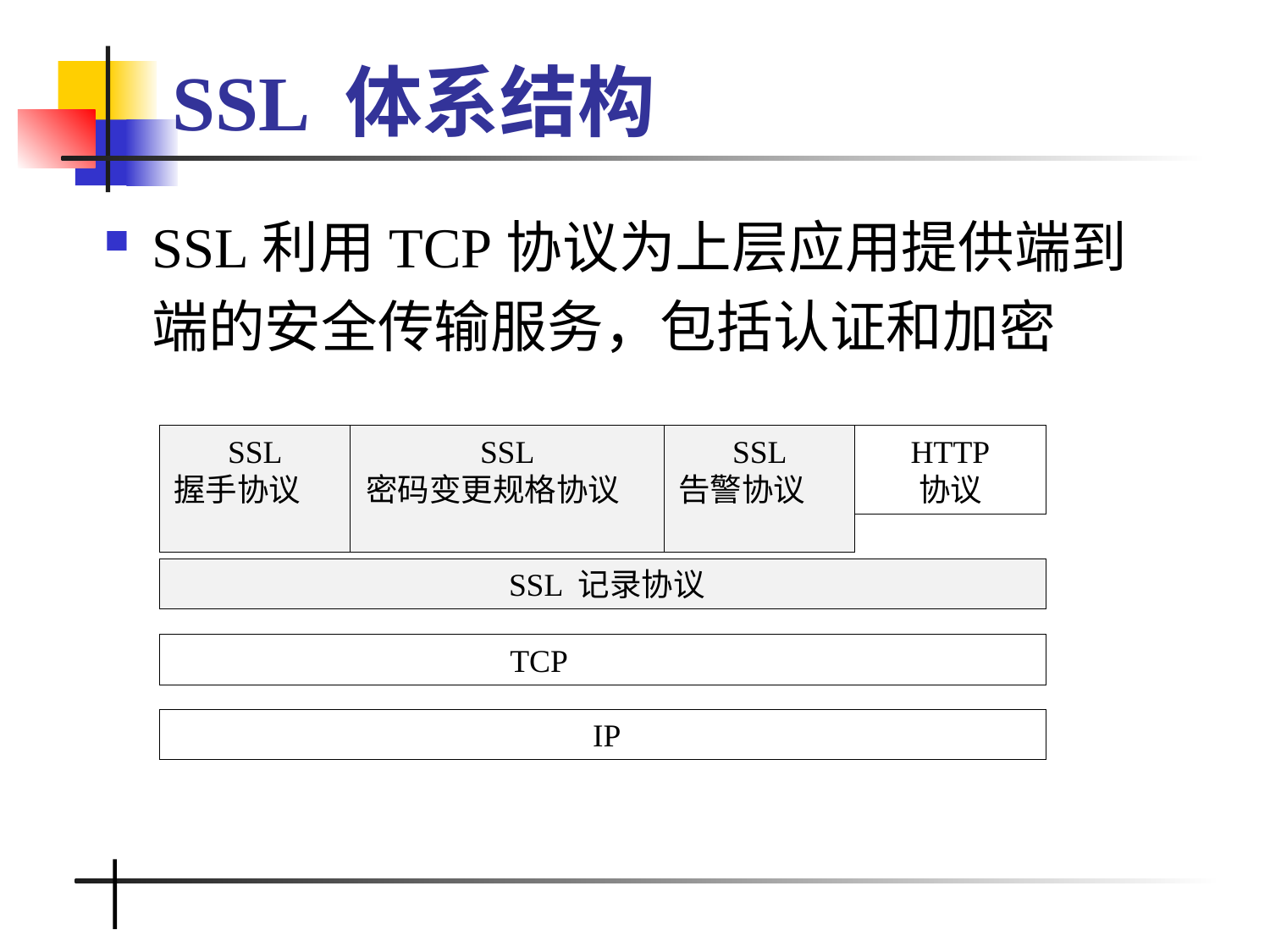

# SSL 体系结构
SSL利用TCP协议为上层应用提供端到端的安全传输服务，包括认证和加密
SSL
握手协议
SSL
密码变更规格协议
SSL
告警协议
HTTP
协议
 SSL 记录协议
 TCP
 IP